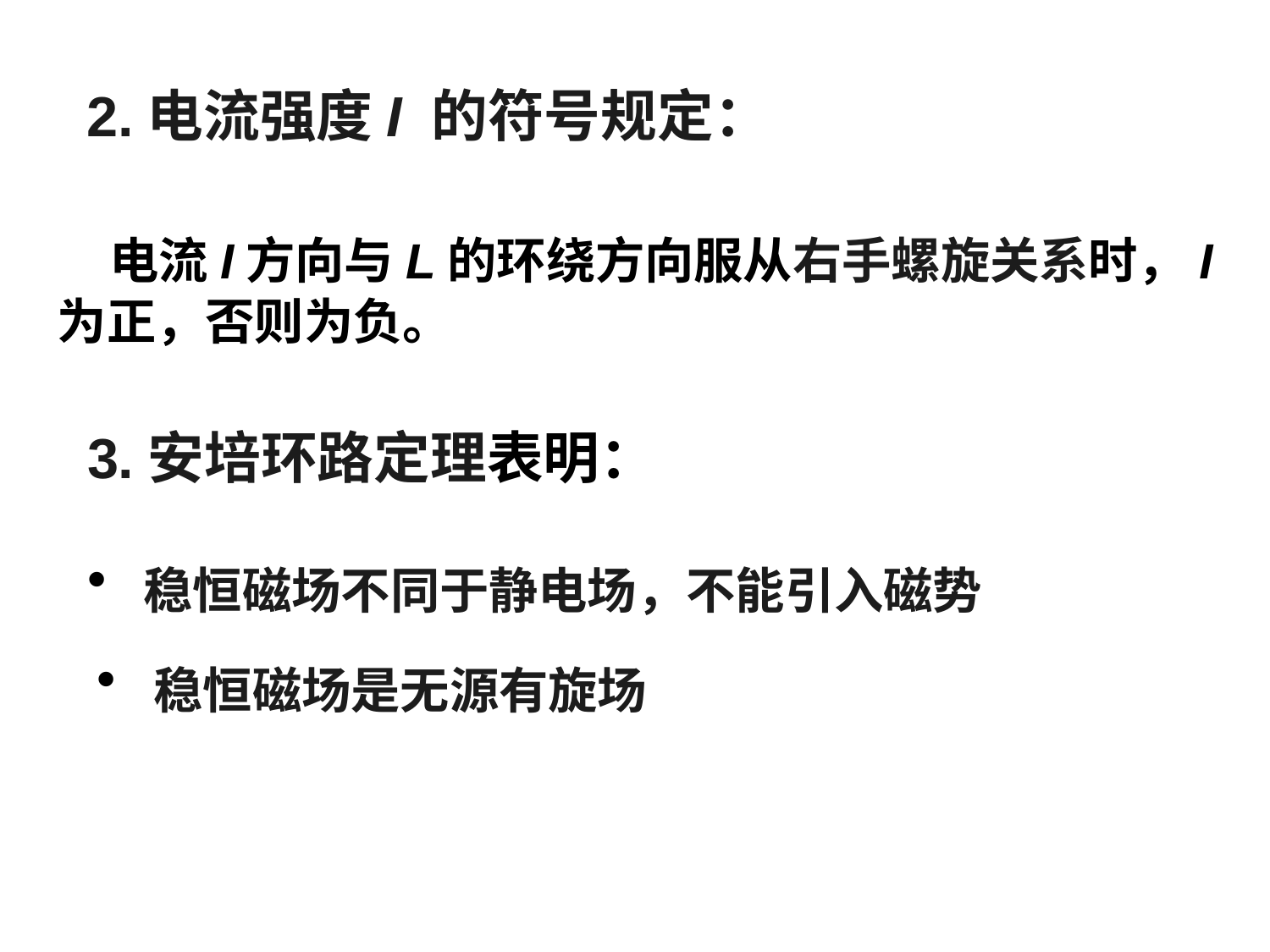

2.电流强度I 的符号规定：
   电流I方向与L的环绕方向服从右手螺旋关系时，I为正，否则为负。
3.安培环路定理表明：
 稳恒磁场不同于静电场，不能引入磁势
 稳恒磁场是无源有旋场